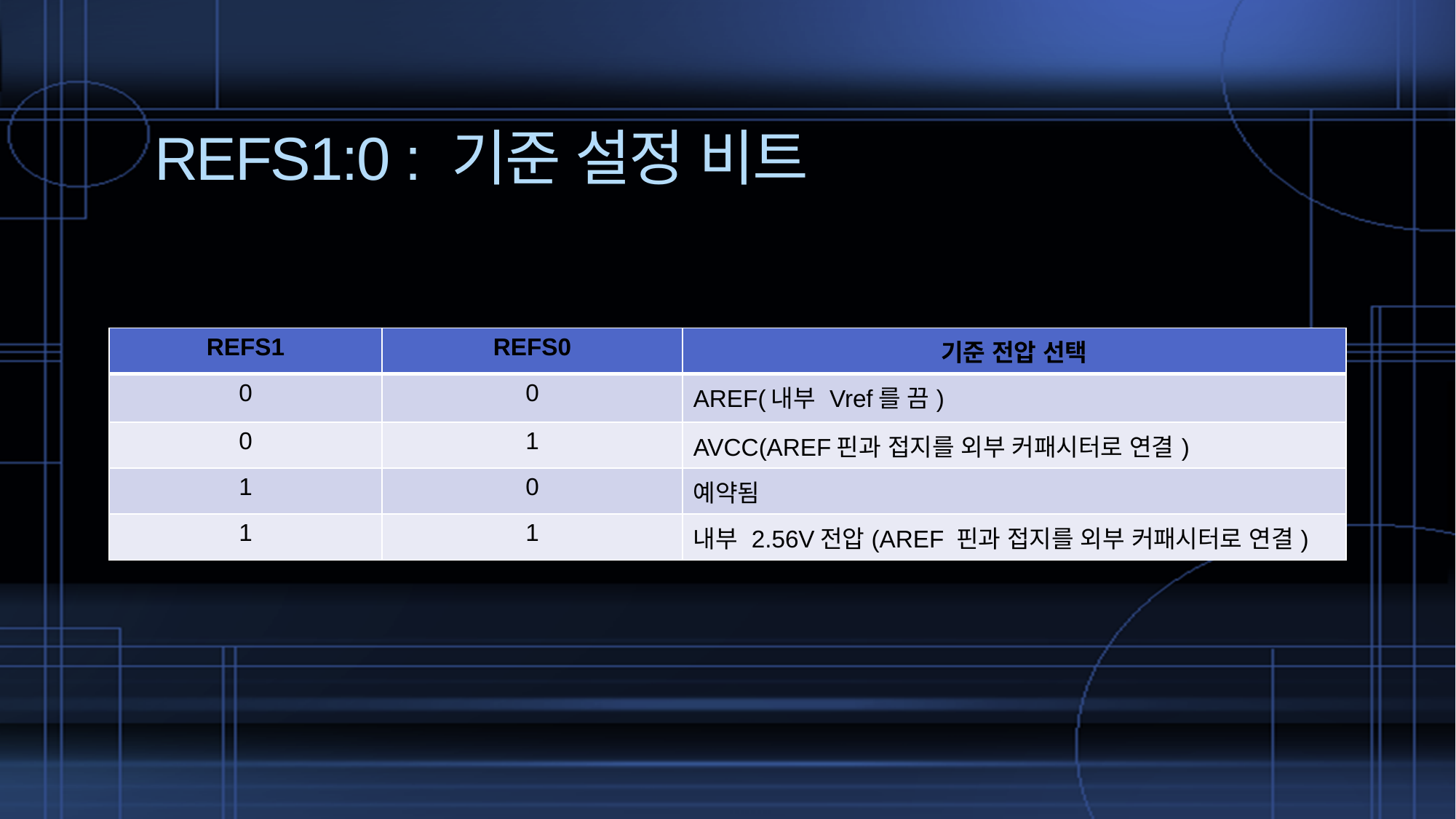

# REFS1:0 : 기준 설정 비트
| REFS1 | REFS0 | 기준 전압 선택 |
| --- | --- | --- |
| 0 | 0 | AREF(내부 Vref를 끔) |
| 0 | 1 | AVCC(AREF핀과 접지를 외부 커패시터로 연결) |
| 1 | 0 | 예약됨 |
| 1 | 1 | 내부 2.56V전압(AREF 핀과 접지를 외부 커패시터로 연결) |